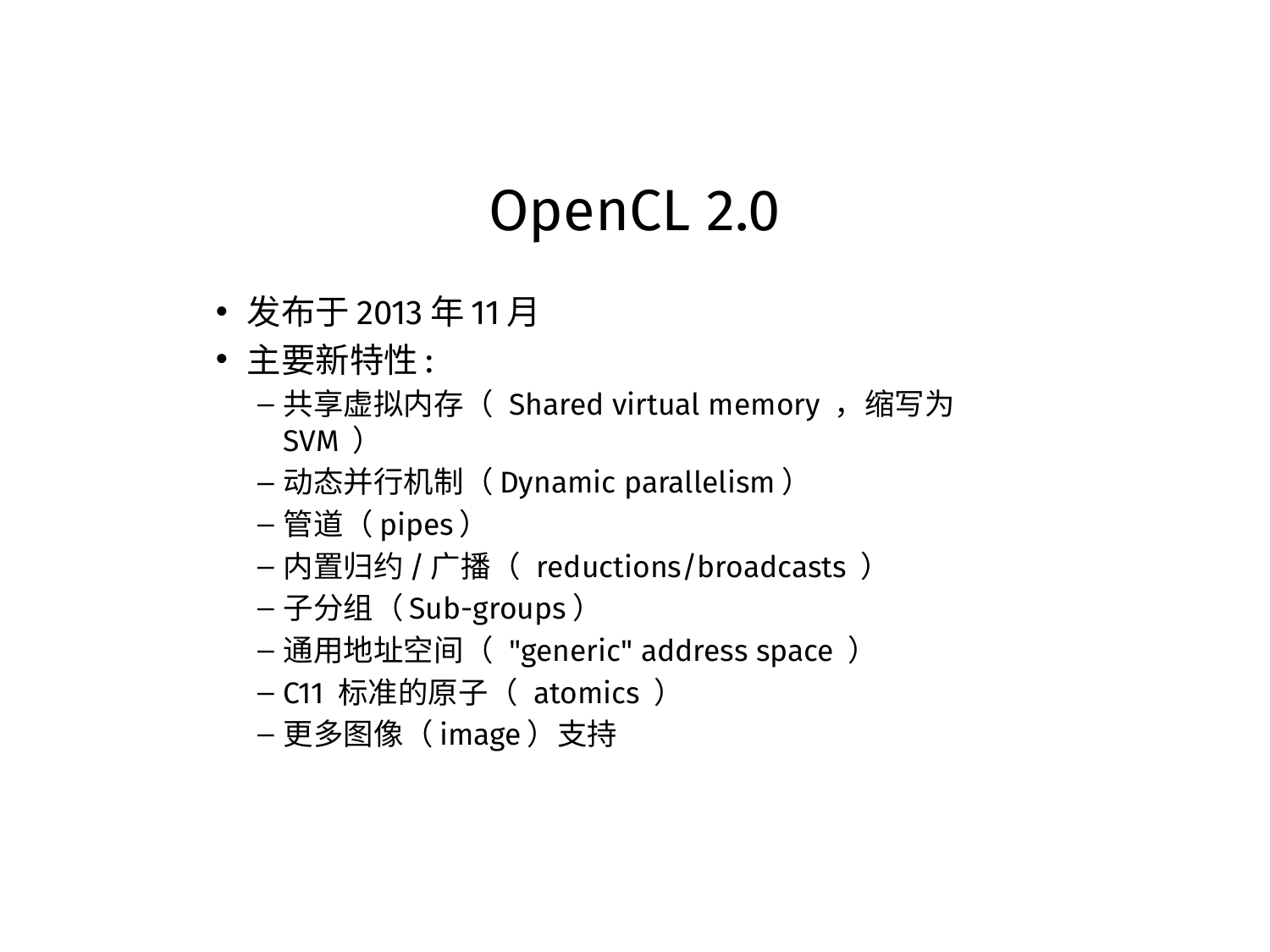

OpenCL 2.0
发布于2013年11月
主要新特性:
共享虚拟内存（ Shared virtual memory ，缩写为SVM ）
动态并行机制（Dynamic parallelism）
管道（pipes）
内置归约/广播（ reductions/broadcasts ）
子分组（Sub-groups）
通用地址空间（ "generic" address space ）
C11 标准的原子（ atomics ）
更多图像（image）支持